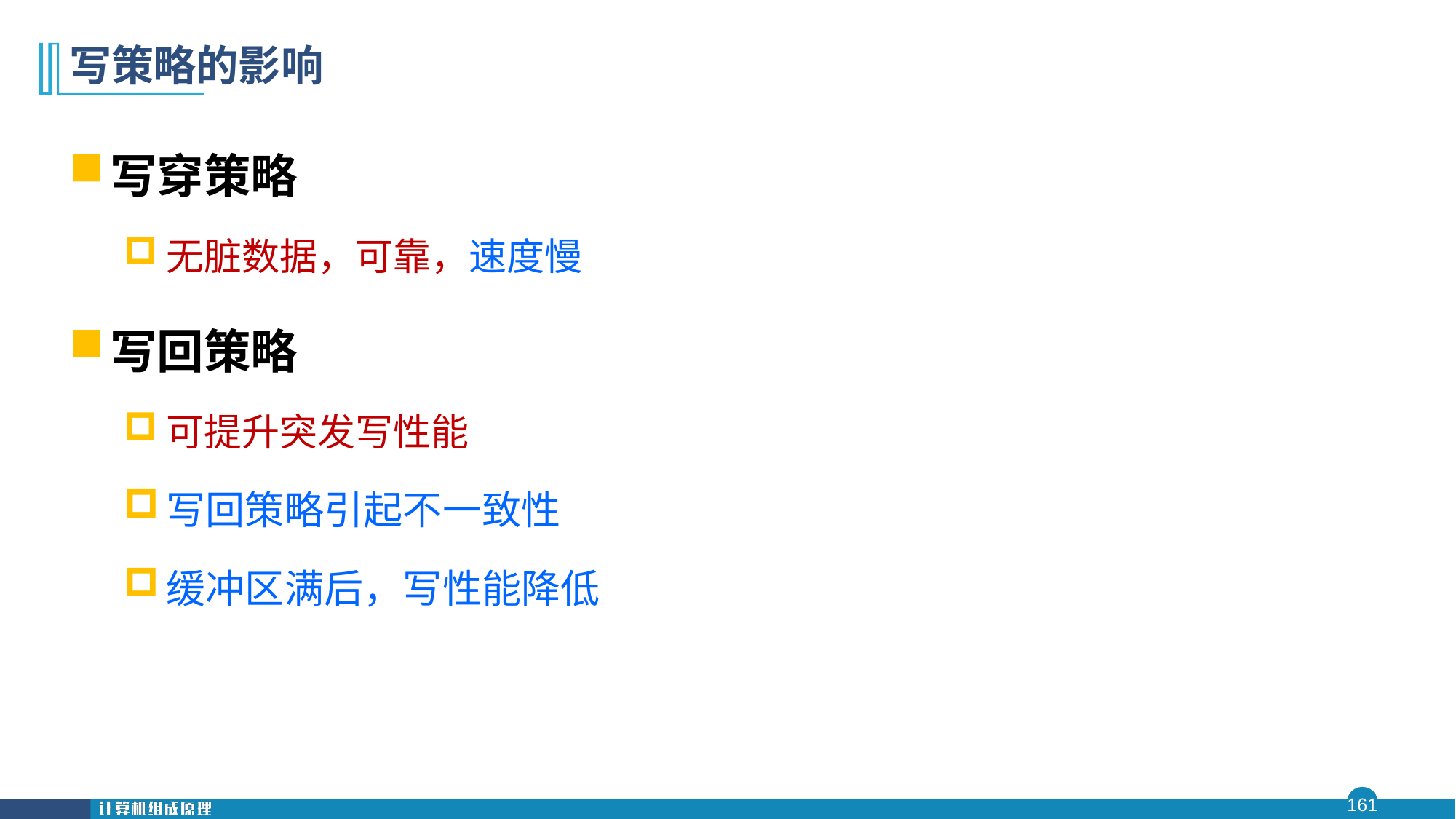

# 写策略的影响
写穿策略
无脏数据，可靠，速度慢
写回策略
可提升突发写性能
写回策略引起不一致性
缓冲区满后，写性能降低